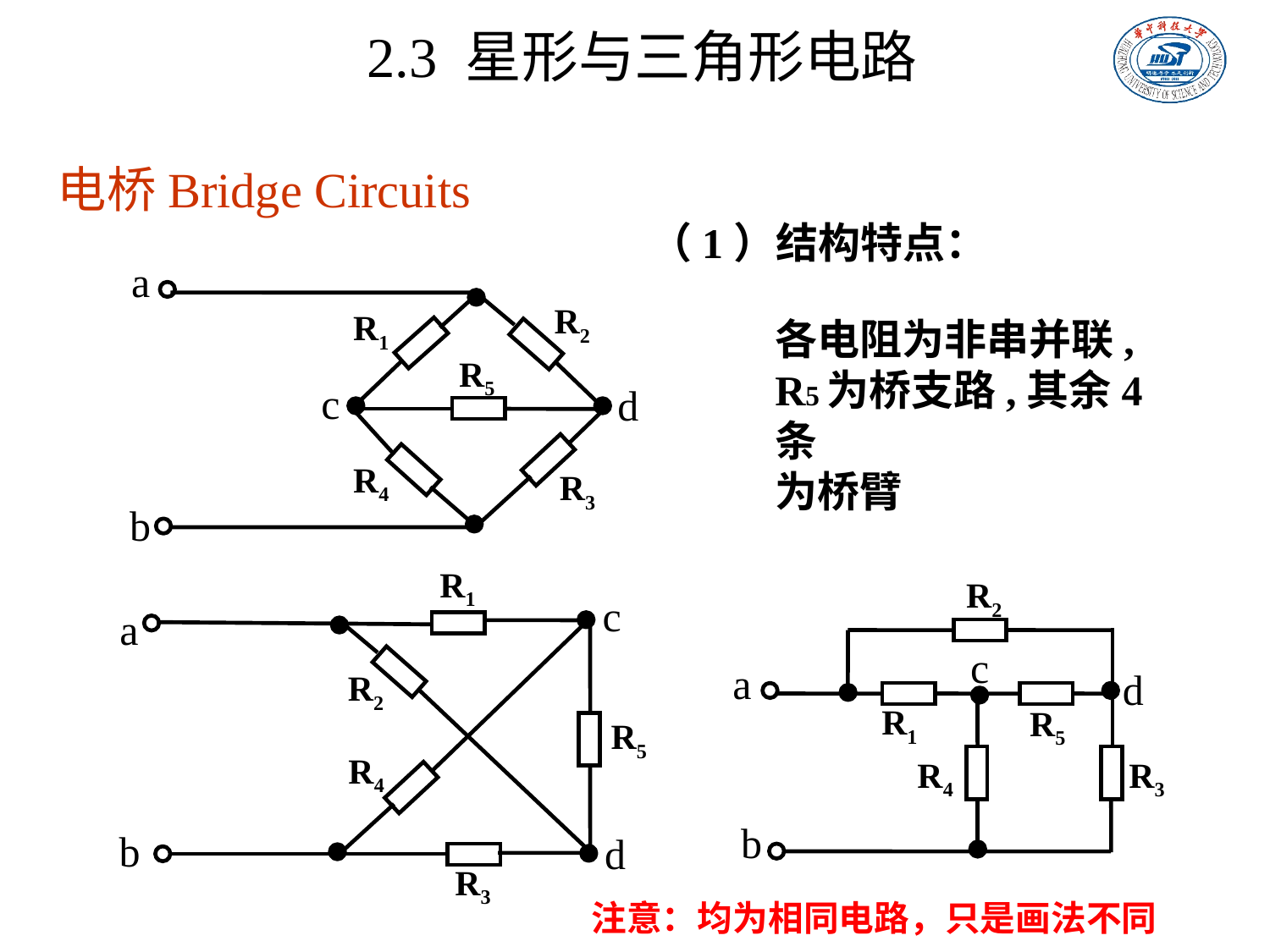

2.3 星形与三角形电路
电桥Bridge Circuits
（1）结构特点：
a

R2

R1

R5

c
d

R4
R3

b

各电阻为非串并联,
R5为桥支路,其余4条
为桥臂

R1
c
a

R2

R5

R4

b
d

R3
R2

c
a
d

R1

R5
R4

R3

b

注意：均为相同电路，只是画法不同